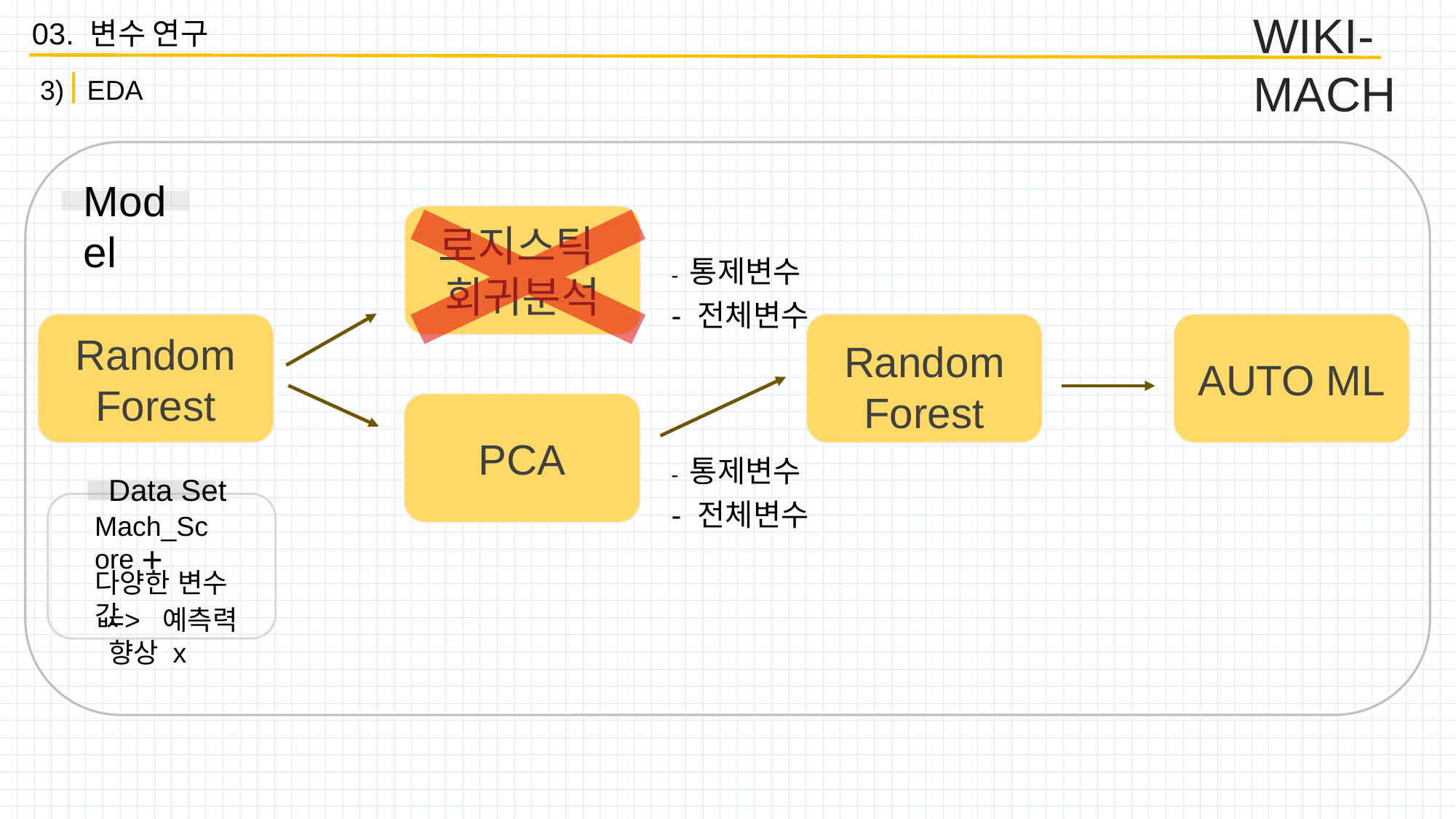

WIKI-MACH
03. 변수 연구
3)   EDA

Model

로지스틱
회귀분석
- 통제변수
- 전체변수
Random Forest

Random Forest

AUTO ML
PCA
- 통제변수
- 전체변수
Data Set

Mach_Score
+
다양한 변수 값
=>  예측력 향상 x